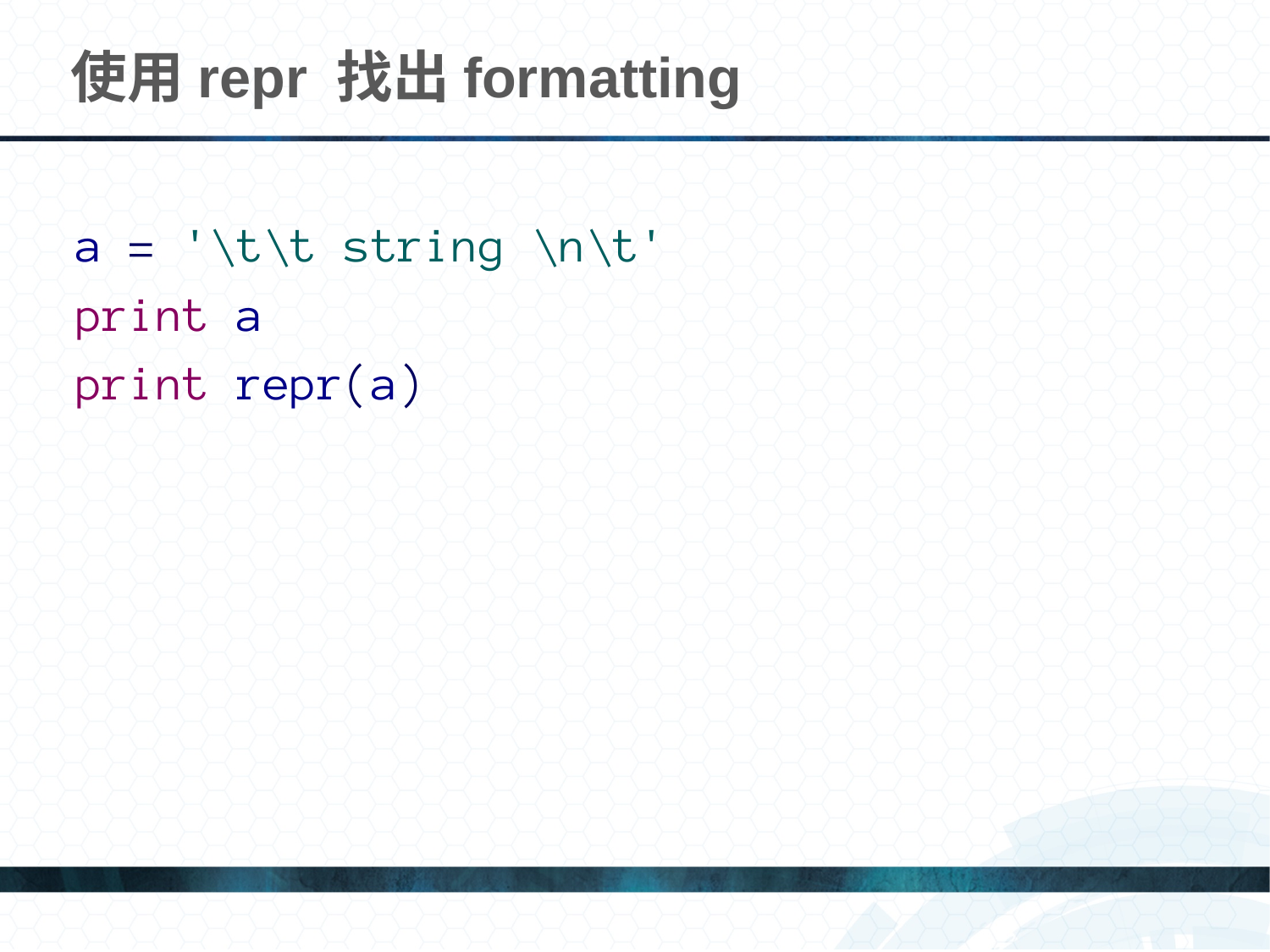

# 使用repr 找出formatting
a = '\t\t string \n\t'
print a
print repr(a)